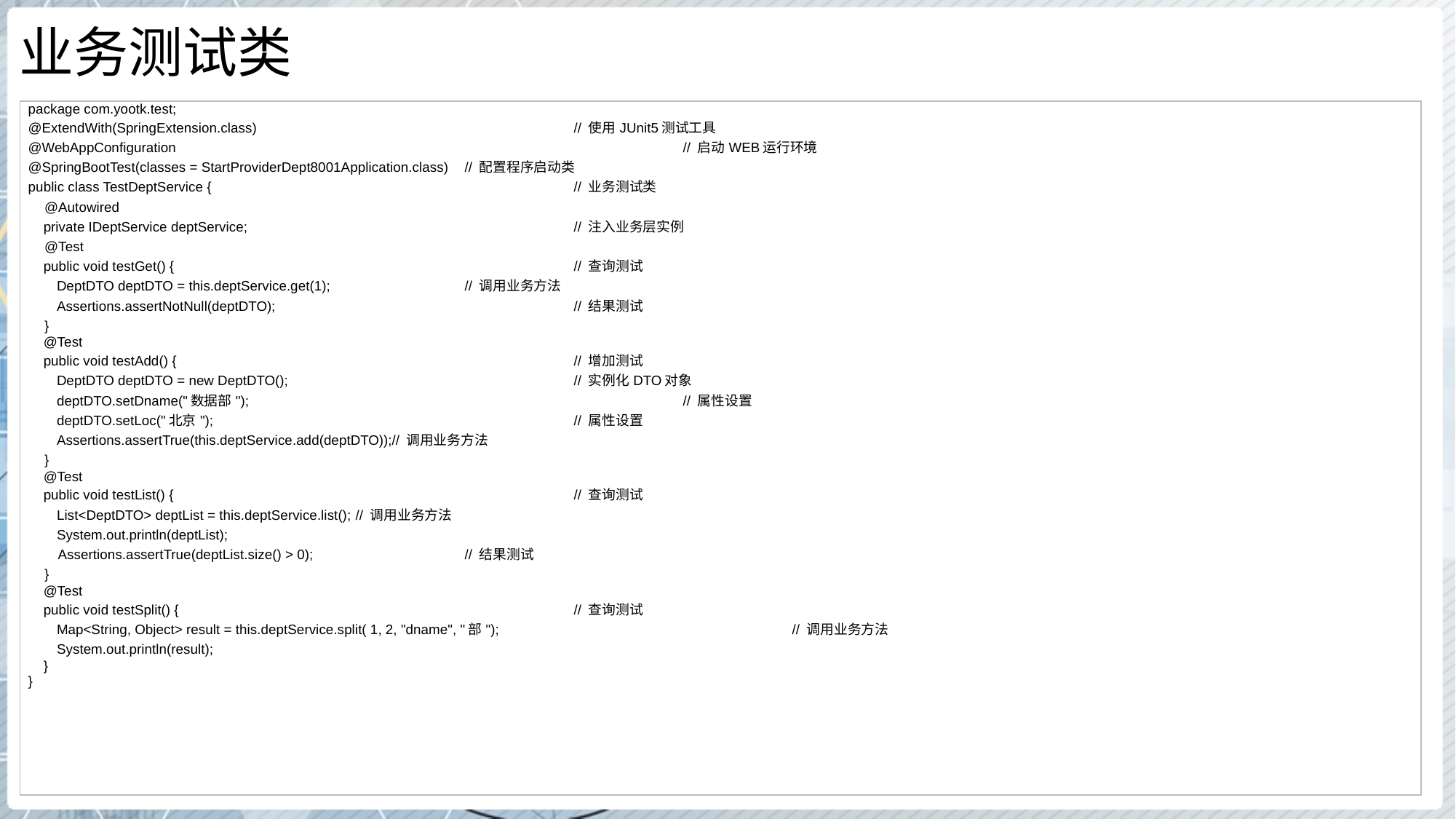

# 业务测试类
| package com.yootk.test; @ExtendWith(SpringExtension.class) // 使用JUnit5测试工具 @WebAppConfiguration // 启动WEB运行环境 @SpringBootTest(classes = StartProviderDept8001Application.class) // 配置程序启动类 public class TestDeptService { // 业务测试类 @Autowired private IDeptService deptService; // 注入业务层实例 @Test public void testGet() { // 查询测试 DeptDTO deptDTO = this.deptService.get(1); // 调用业务方法 Assertions.assertNotNull(deptDTO); // 结果测试 } @Test public void testAdd() { // 增加测试 DeptDTO deptDTO = new DeptDTO(); // 实例化DTO对象 deptDTO.setDname("数据部"); // 属性设置 deptDTO.setLoc("北京"); // 属性设置 Assertions.assertTrue(this.deptService.add(deptDTO));// 调用业务方法 } @Test public void testList() { // 查询测试 List<DeptDTO> deptList = this.deptService.list(); // 调用业务方法 System.out.println(deptList); Assertions.assertTrue(deptList.size() > 0); // 结果测试 } @Test public void testSplit() { // 查询测试 Map<String, Object> result = this.deptService.split( 1, 2, "dname", "部"); // 调用业务方法 System.out.println(result); } } |
| --- |